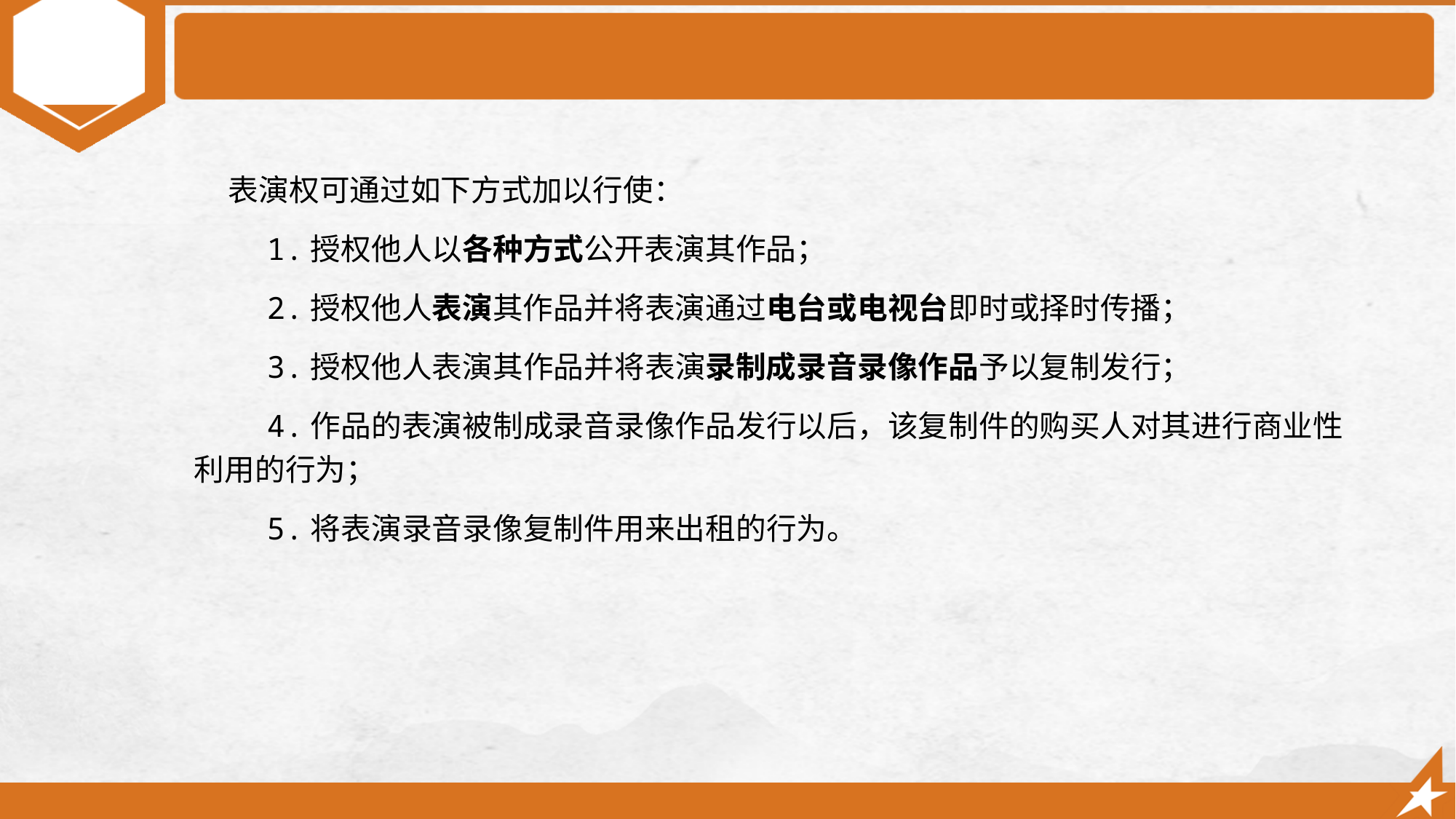

表演权可通过如下方式加以行使：
    1.授权他人以各种方式公开表演其作品；
    2.授权他人表演其作品并将表演通过电台或电视台即时或择时传播；
    3.授权他人表演其作品并将表演录制成录音录像作品予以复制发行；
    4.作品的表演被制成录音录像作品发行以后，该复制件的购买人对其进行商业性利用的行为；
    5.将表演录音录像复制件用来出租的行为。